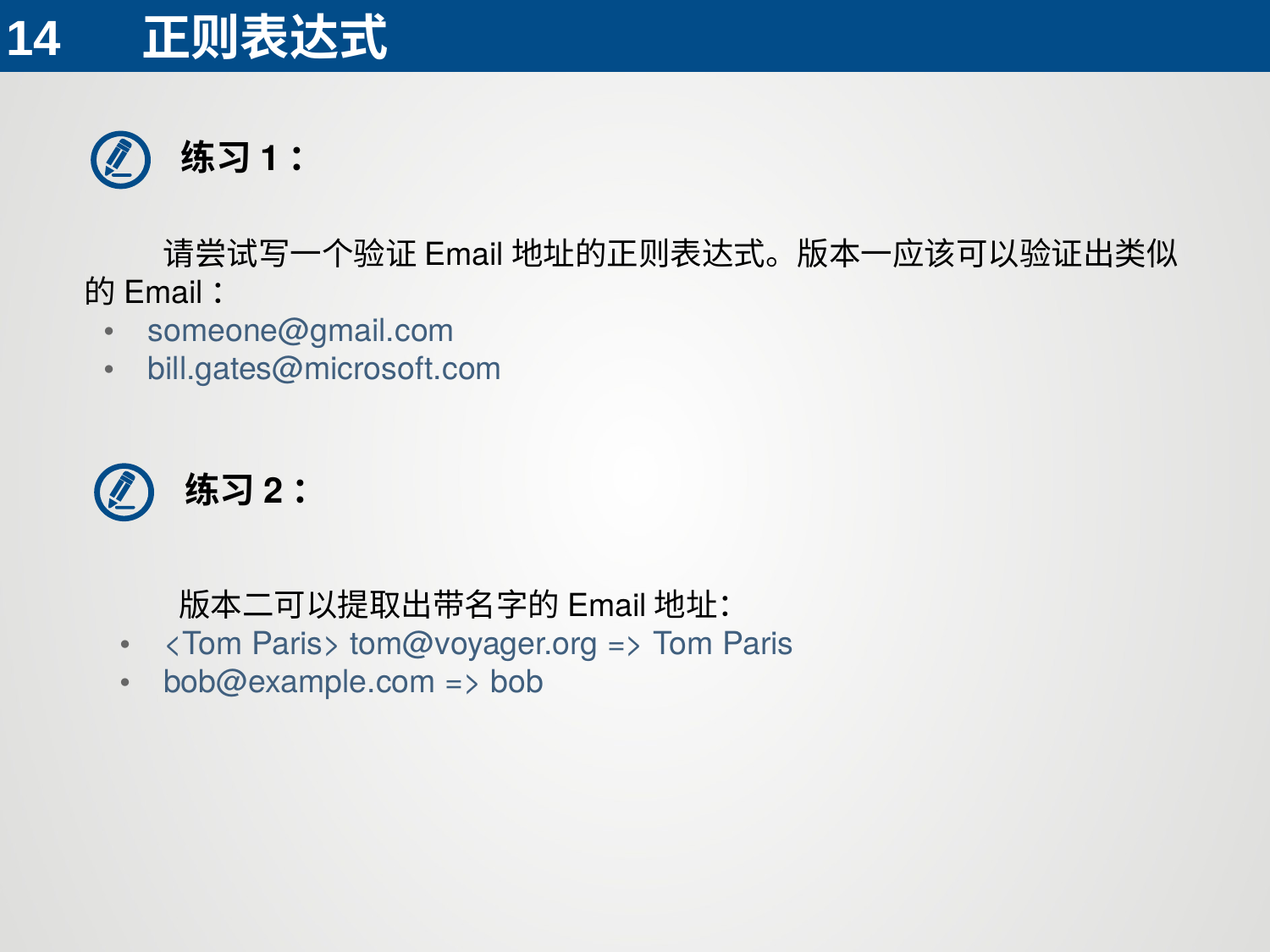

14     正则表达式
练习1：

        请尝试写一个验证Email地址的正则表达式。版本一应该可以验证出类似的Email：
someone@gmail.com
bill.gates@microsoft.com
练习2：

        版本二可以提取出带名字的Email地址：
<Tom Paris> tom@voyager.org => Tom Paris
bob@example.com => bob